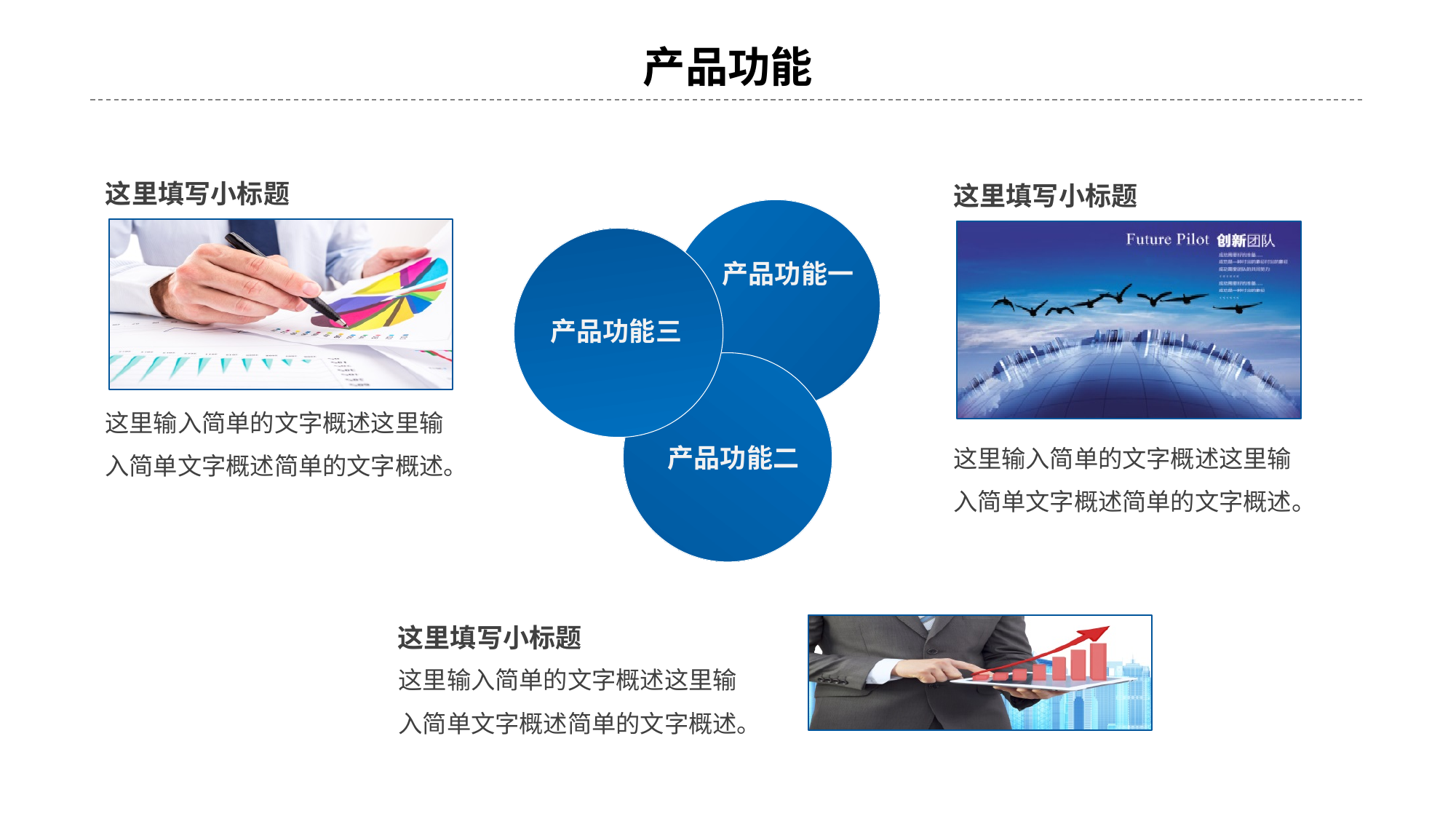

产品功能
这里填写小标题
这里填写小标题

产品功能一
产品功能三

这里输入简单的文字概述这里输入简单文字概述简单的文字概述。
产品功能二
这里输入简单的文字概述这里输入简单文字概述简单的文字概述。
这里填写小标题

这里输入简单的文字概述这里输入简单文字概述简单的文字概述。